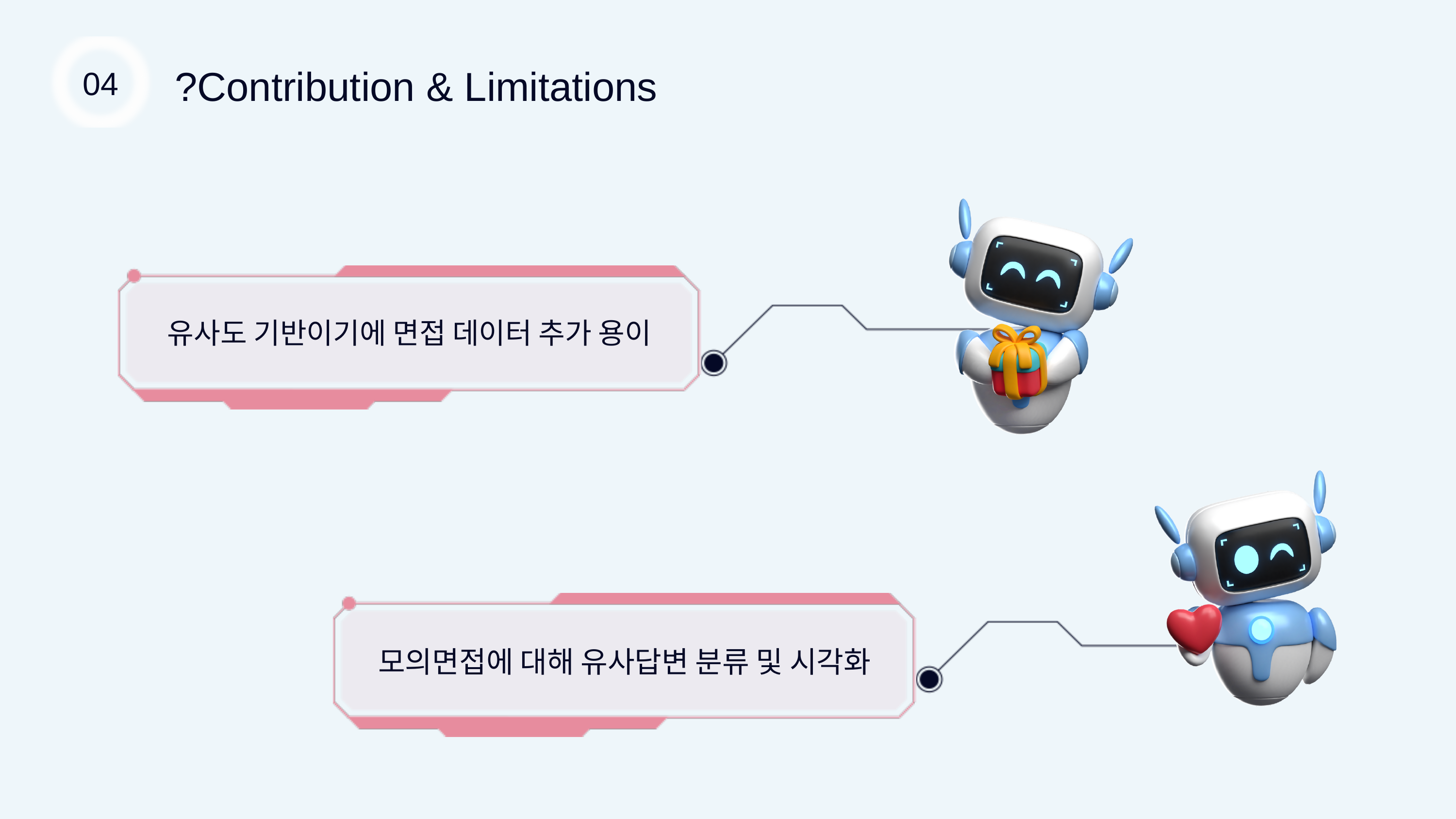

?Contribution & Limitations

04

유사도 기반이기에 면접 데이터 추가 용이

모의면접에 대해 유사답변 분류 및 시각화